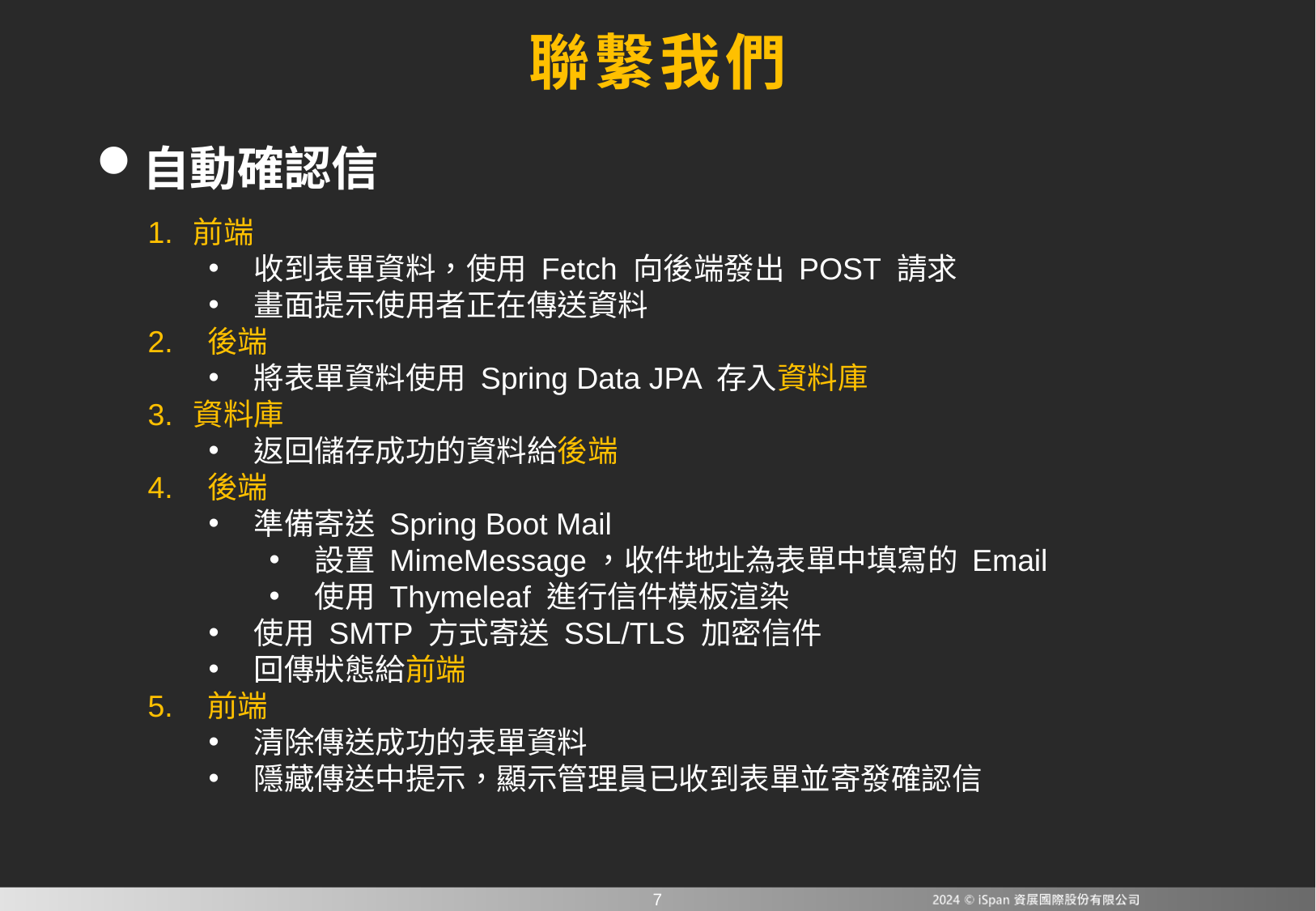

# 聯繫我們
自動確認信
前端
收到表單資料，使用 Fetch 向後端發出 POST 請求
畫面提示使用者正在傳送資料
 後端
將表單資料使用 Spring Data JPA 存入資料庫
資料庫
返回儲存成功的資料給後端
 後端
準備寄送 Spring Boot Mail
設置 MimeMessage，收件地址為表單中填寫的 Email
使用 Thymeleaf 進行信件模板渲染
使用 SMTP 方式寄送 SSL/TLS 加密信件
回傳狀態給前端
 前端
清除傳送成功的表單資料
隱藏傳送中提示，顯示管理員已收到表單並寄發確認信